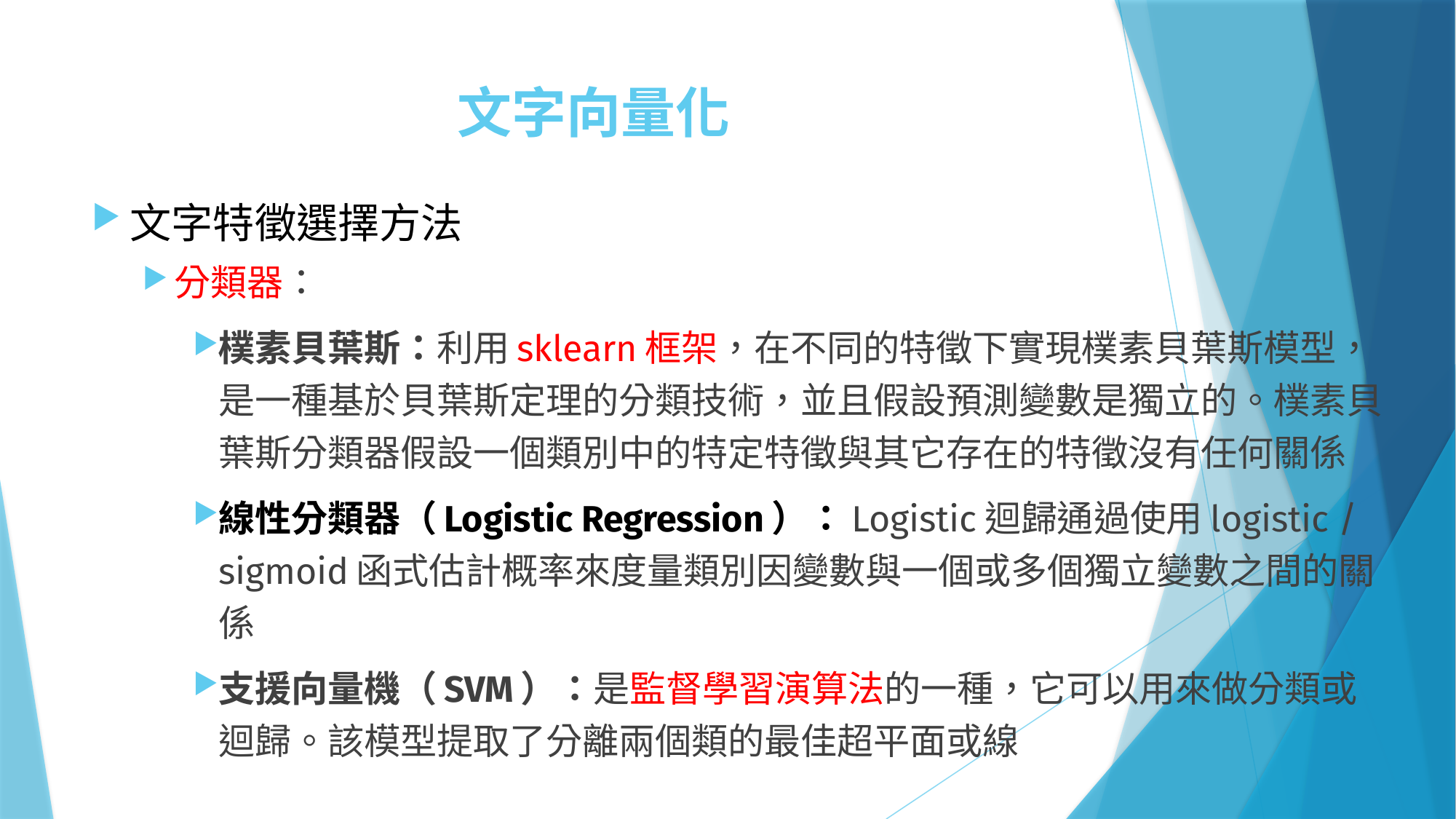

# 文字向量化
文字特徵選擇方法
分類器：
樸素貝葉斯：利用sklearn框架，在不同的特徵下實現樸素貝葉斯模型，是一種基於貝葉斯定理的分類技術，並且假設預測變數是獨立的。樸素貝葉斯分類器假設一個類別中的特定特徵與其它存在的特徵沒有任何關係
線性分類器（Logistic Regression）：Logistic迴歸通過使用logistic / sigmoid函式估計概率來度量類別因變數與一個或多個獨立變數之間的關係
支援向量機（SVM）：是監督學習演算法的一種，它可以用來做分類或迴歸。該模型提取了分離兩個類的最佳超平面或線